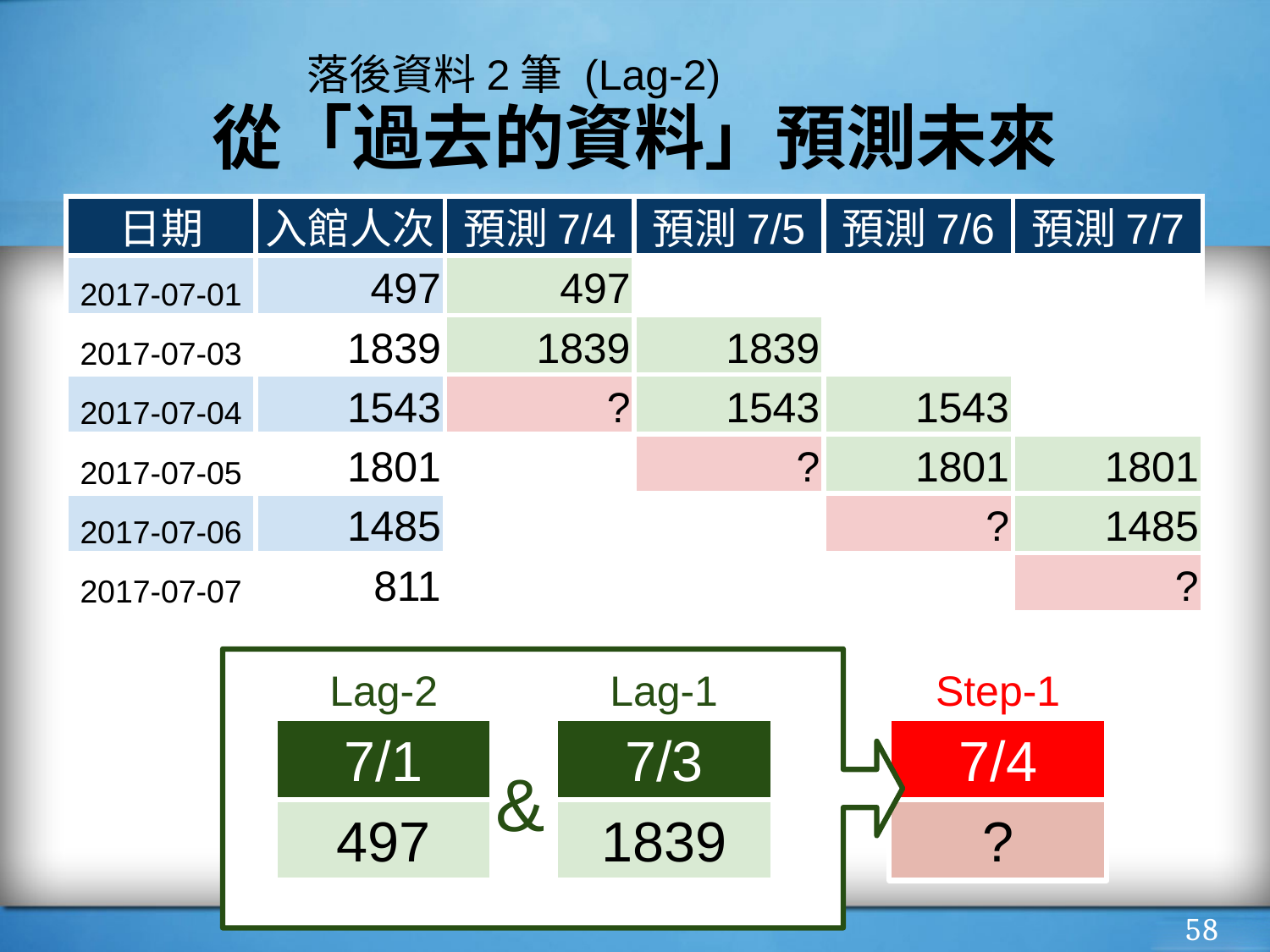

落後資料2筆 (Lag-2)
# 從「過去的資料」預測未來
| 日期 | 入館人次 | 預測7/4 | 預測7/5 | 預測7/6 | 預測7/7 |
| --- | --- | --- | --- | --- | --- |
| 2017-07-01 | 497 | 497 |  |  |  |
| 2017-07-03 | 1839 | 1839 | 1839 |  |  |
| 2017-07-04 | 1543 | ? | 1543 | 1543 |  |
| 2017-07-05 | 1801 |  | ? | 1801 | 1801 |
| 2017-07-06 | 1485 |  |  | ? | 1485 |
| 2017-07-07 | 811 |  |  |  | ? |

Lag-2
Lag-1
Step-1
7/1
7/3
7/4
?
&
497
1839
58